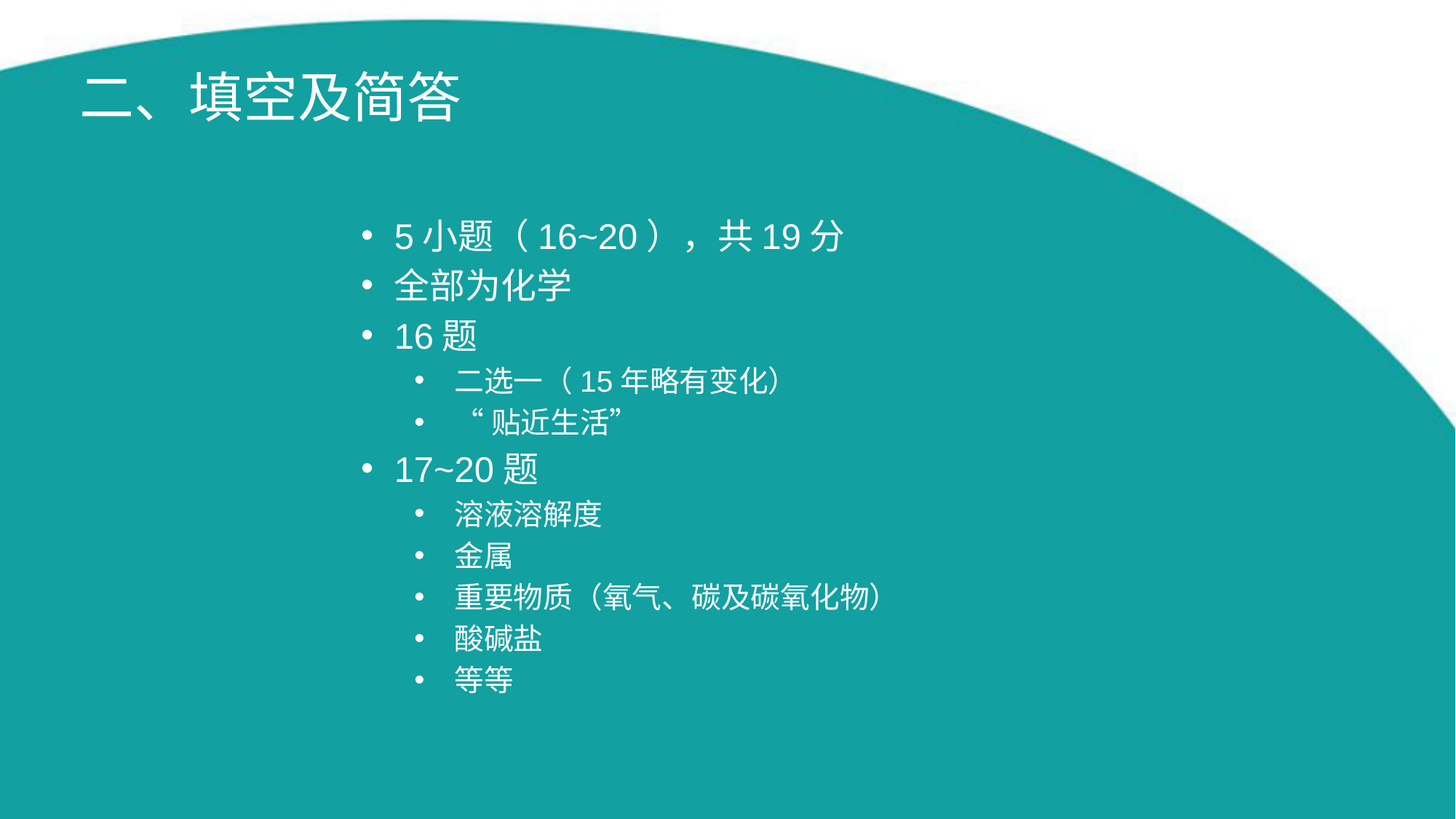

# 二、填空及简答
5小题（16~20），共19分
全部为化学
16题
二选一（15年略有变化）
“贴近生活”
17~20题
溶液溶解度
金属
重要物质（氧气、碳及碳氧化物）
酸碱盐
等等